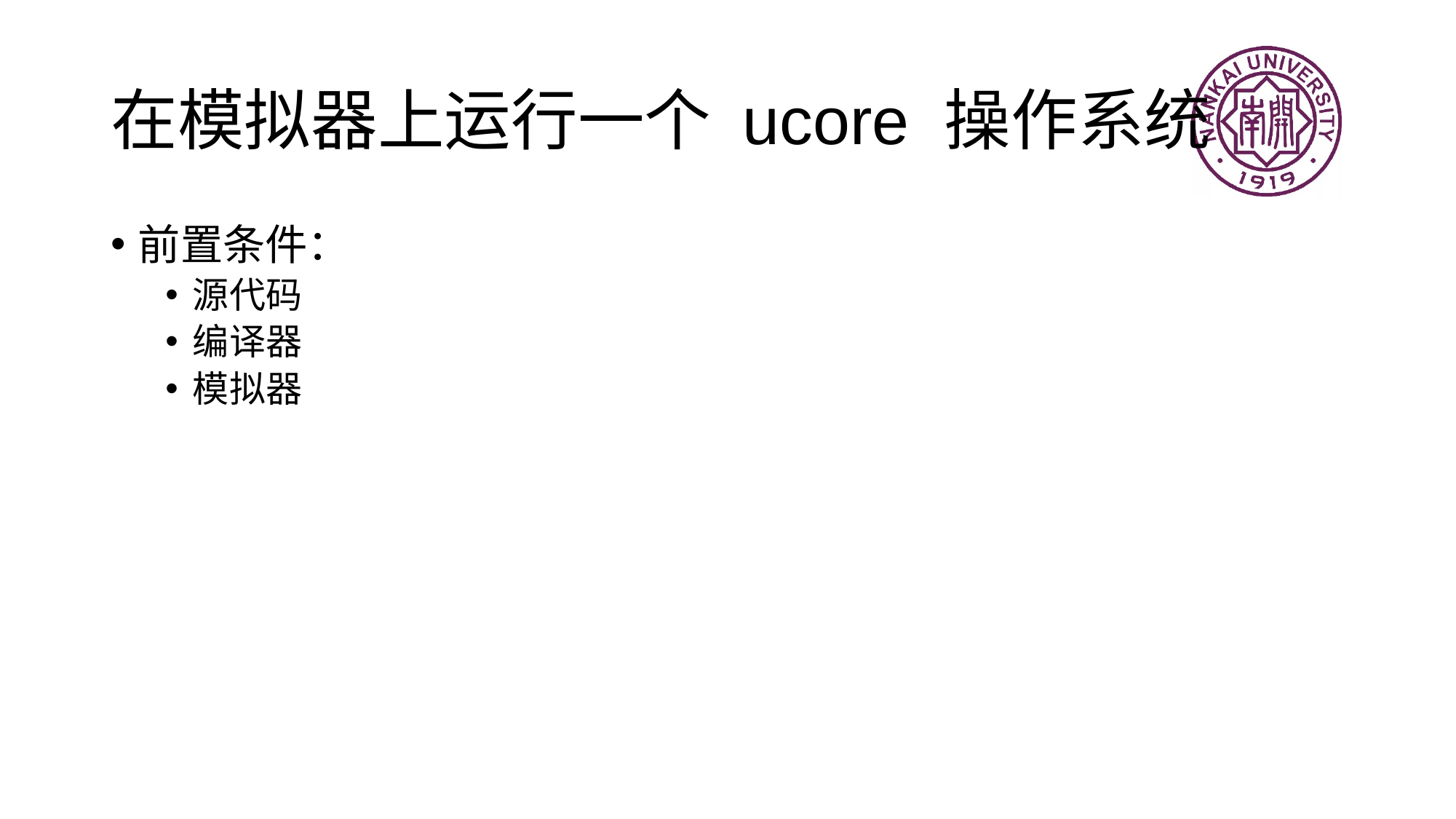

# 在模拟器上运行一个 ucore 操作系统
前置条件：
源代码
编译器
模拟器